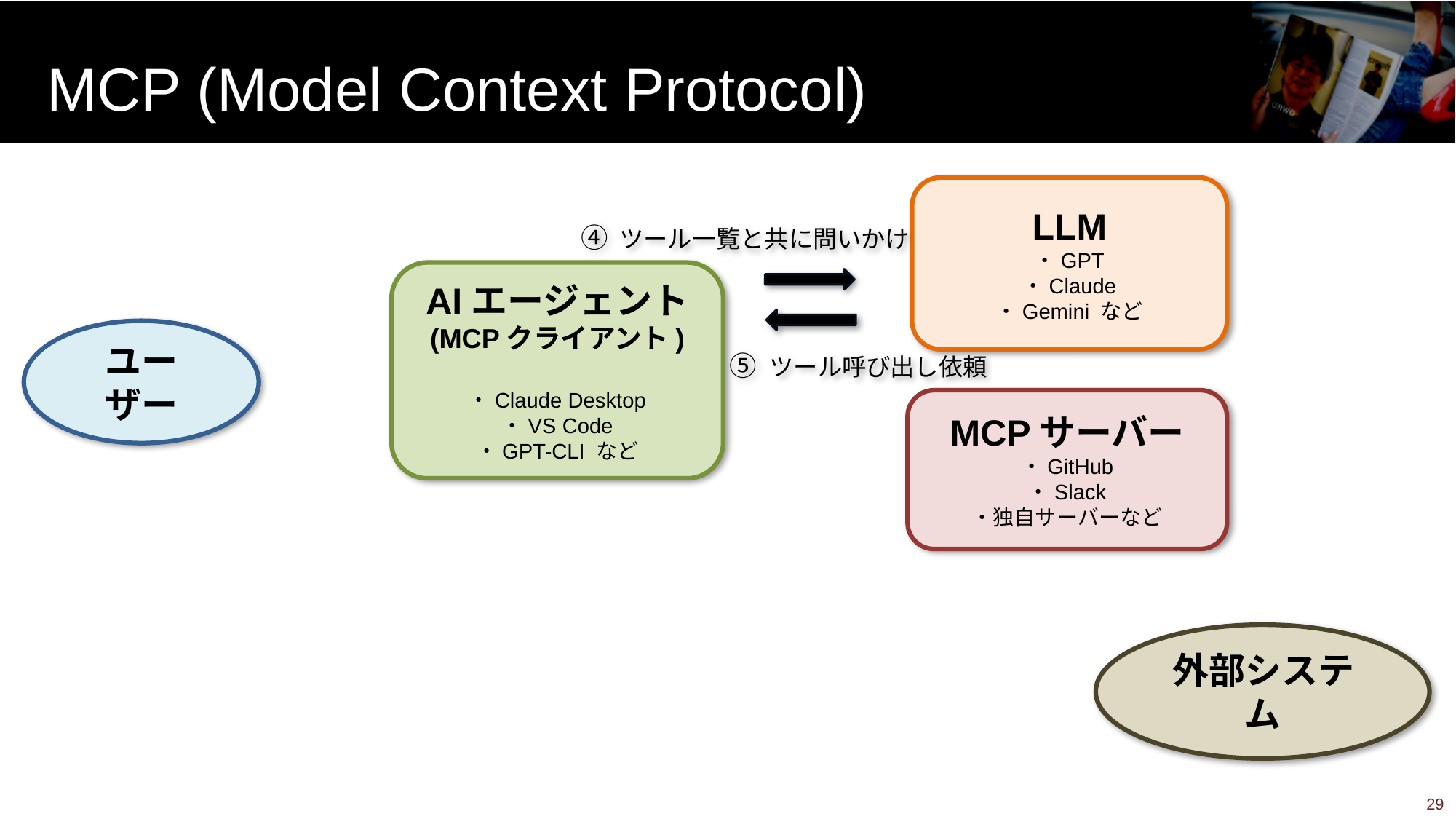

# MCP (Model Context Protocol)
LLM
・GPT
・Claude
・Gemini など
④ ツール一覧と共に問いかけ
AIエージェント
(MCPクライアント)
・Claude Desktop
・VS Code
・GPT-CLI など

ユーザー
 ⑤ ツール呼び出し依頼
MCPサーバー
・GitHub
・Slack
・独自サーバーなど
外部システム
29